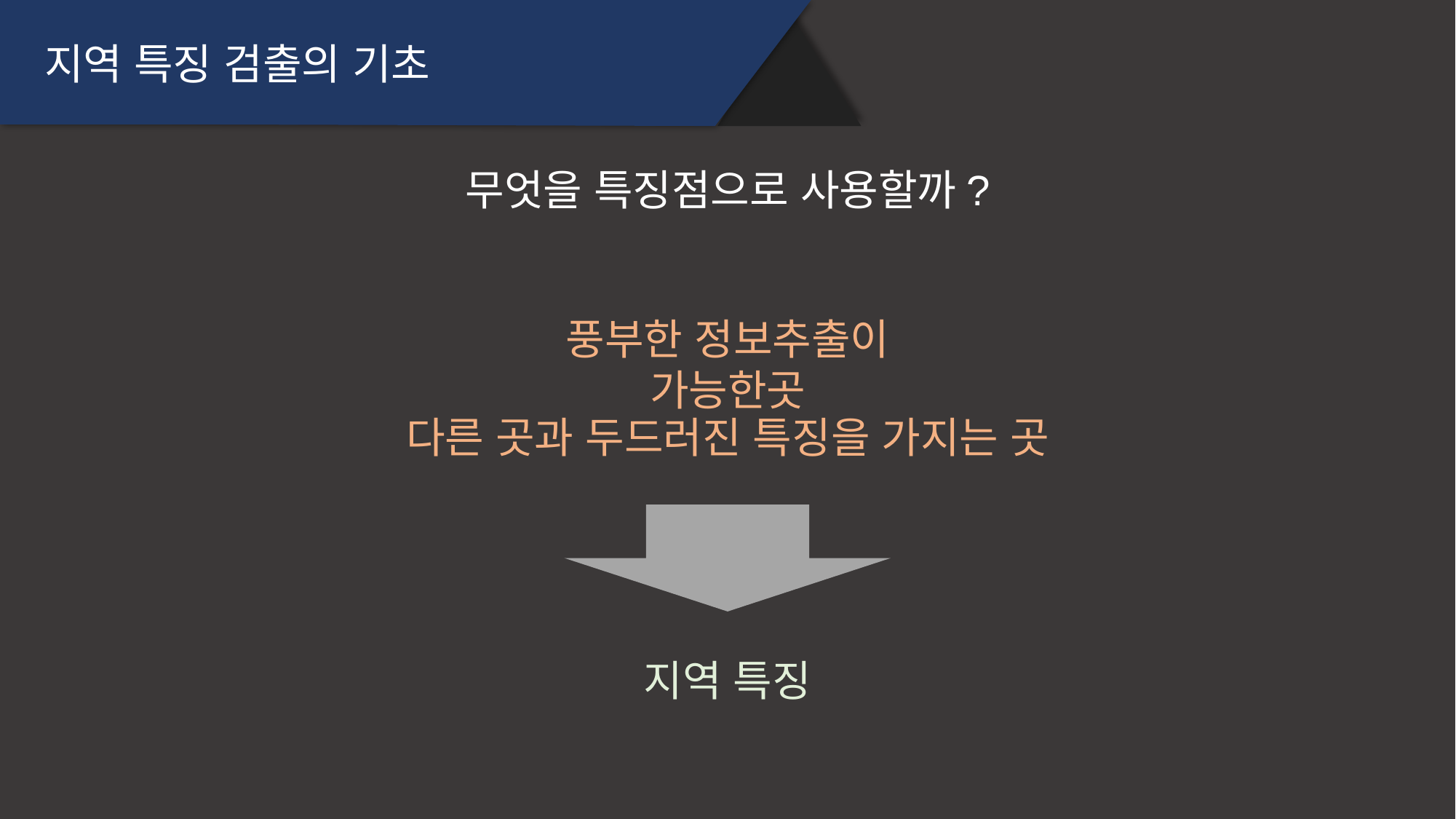

지역 특징 검출의 기초
무엇을 특징점으로 사용할까?
풍부한 정보추출이 가능한곳
다른 곳과 두드러진 특징을 가지는 곳

지역 특징